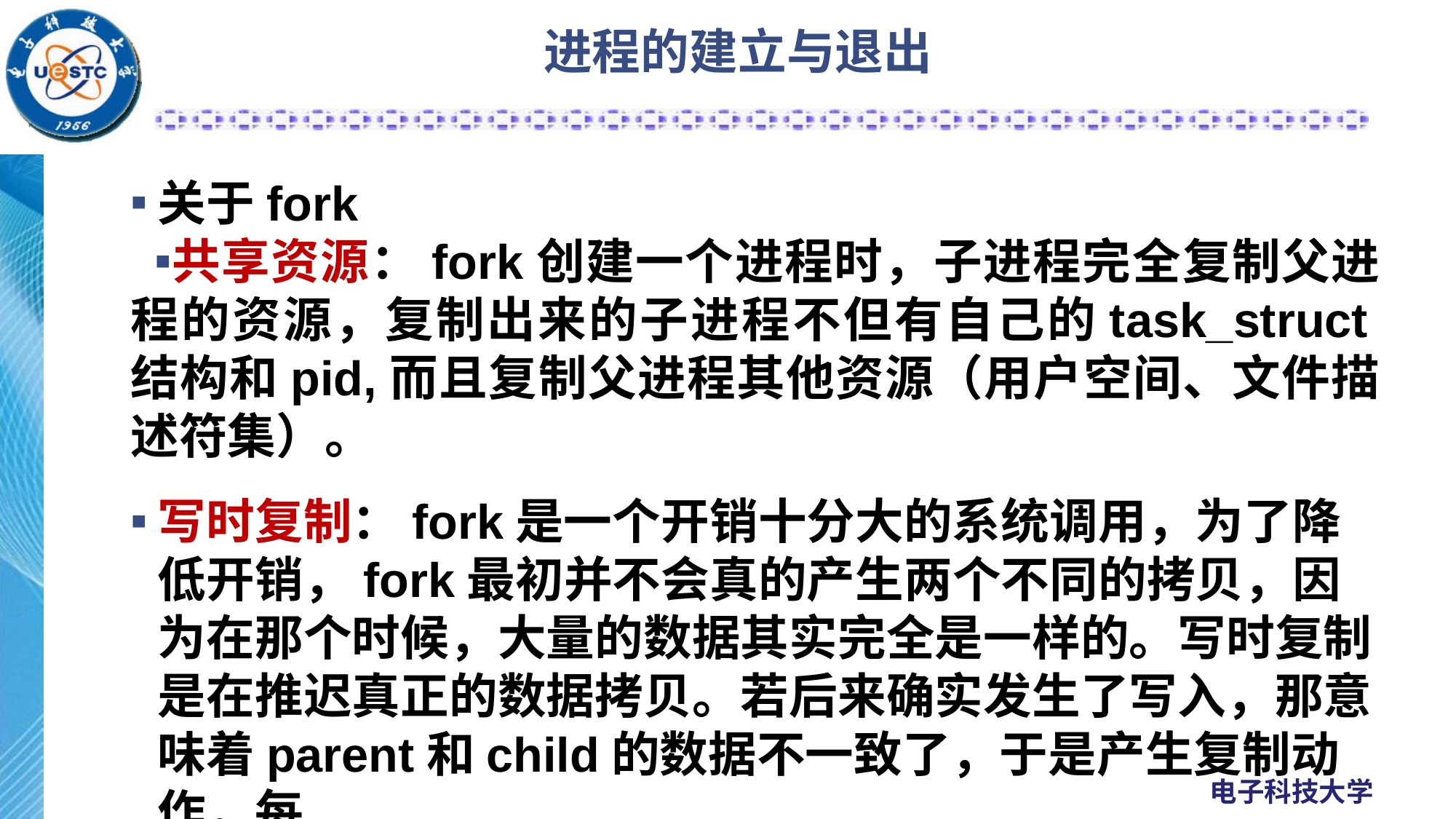

# 进程的建立与退出
关于fork
共享资源：fork创建一个进程时，子进程完全复制父进程的资源，复制出来的子进程不但有自己的task_struct结构和pid,而且复制父进程其他资源（用户空间、文件描述符集）。
写时复制：fork是一个开销十分大的系统调用，为了降低开销，fork最初并不会真的产生两个不同的拷贝，因为在那个时候，大量的数据其实完全是一样的。写时复制是在推迟真正的数据拷贝。若后来确实发生了写入，那意味着parent和child的数据不一致了，于是产生复制动作，每